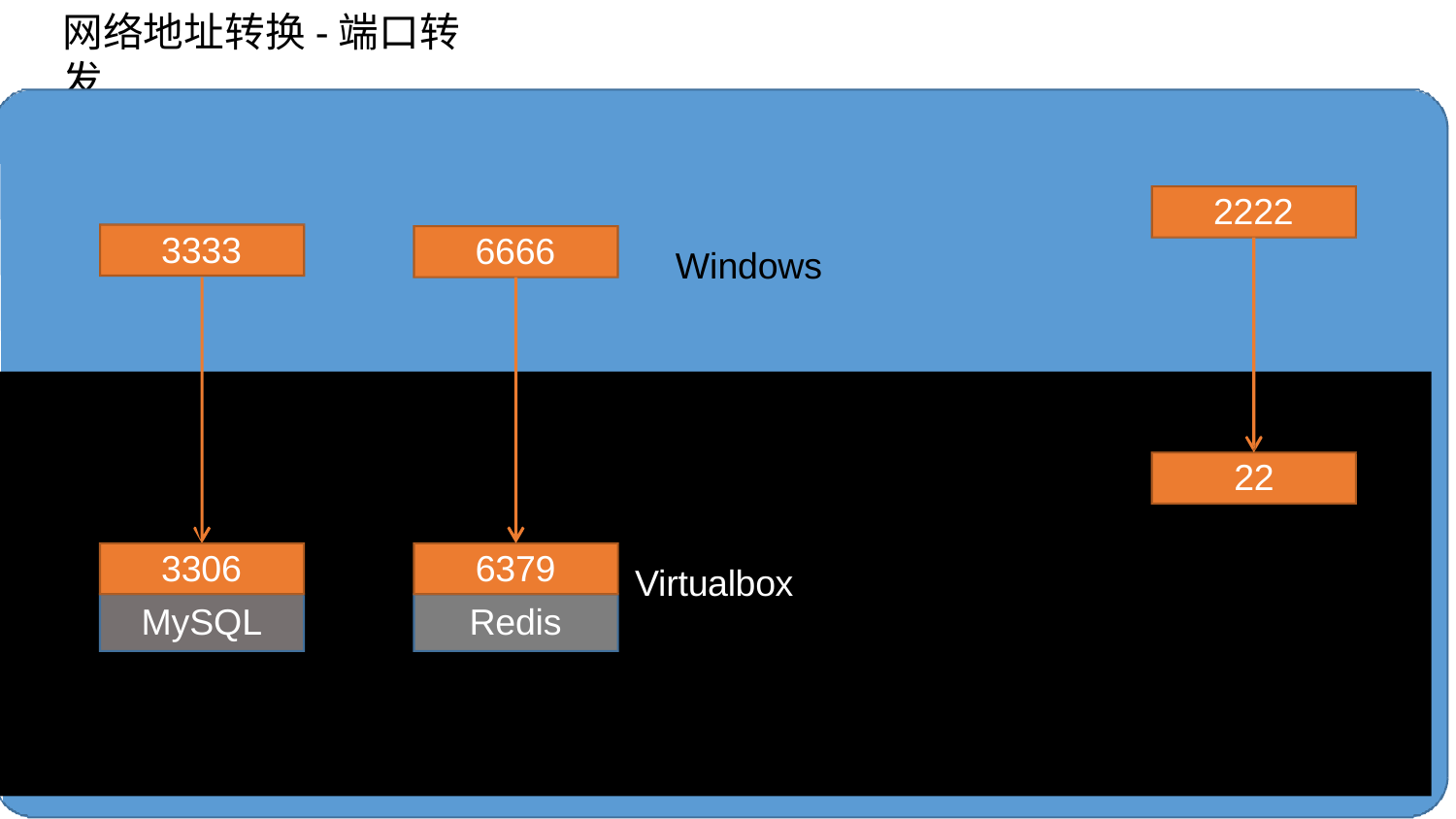

# 网络地址转换-端口转发

2222

3333

6666

Windows

22

3306
6379
Virtualbox

MySQL
Redis